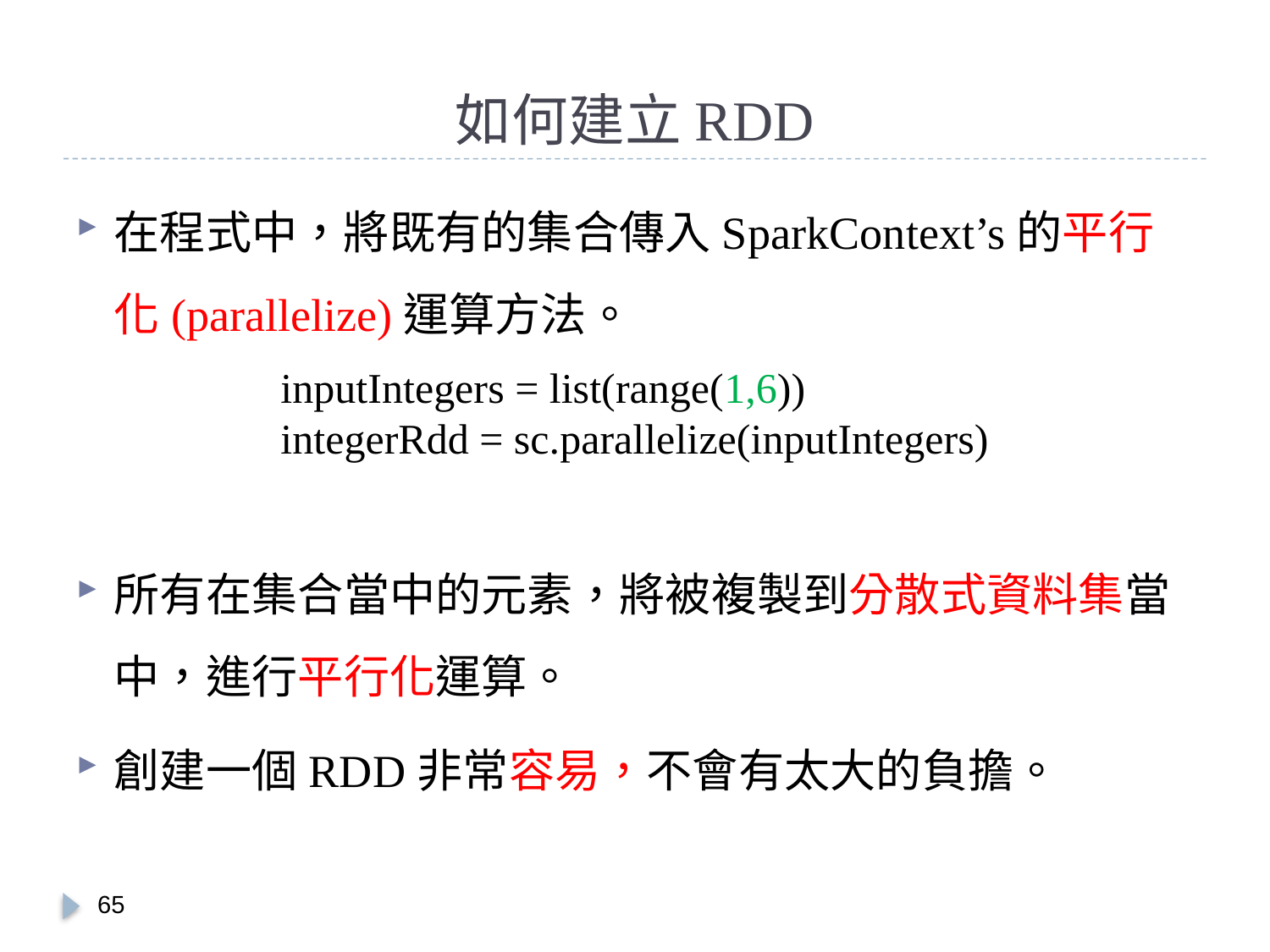

# 如何建立RDD
在程式中，將既有的集合傳入SparkContext’s的平行化(parallelize)運算方法。

所有在集合當中的元素，將被複製到分散式資料集當中，進行平行化運算。
創建一個RDD非常容易，不會有太大的負擔。

inputIntegers = list(range(1,6))
integerRdd = sc.parallelize(inputIntegers)
65